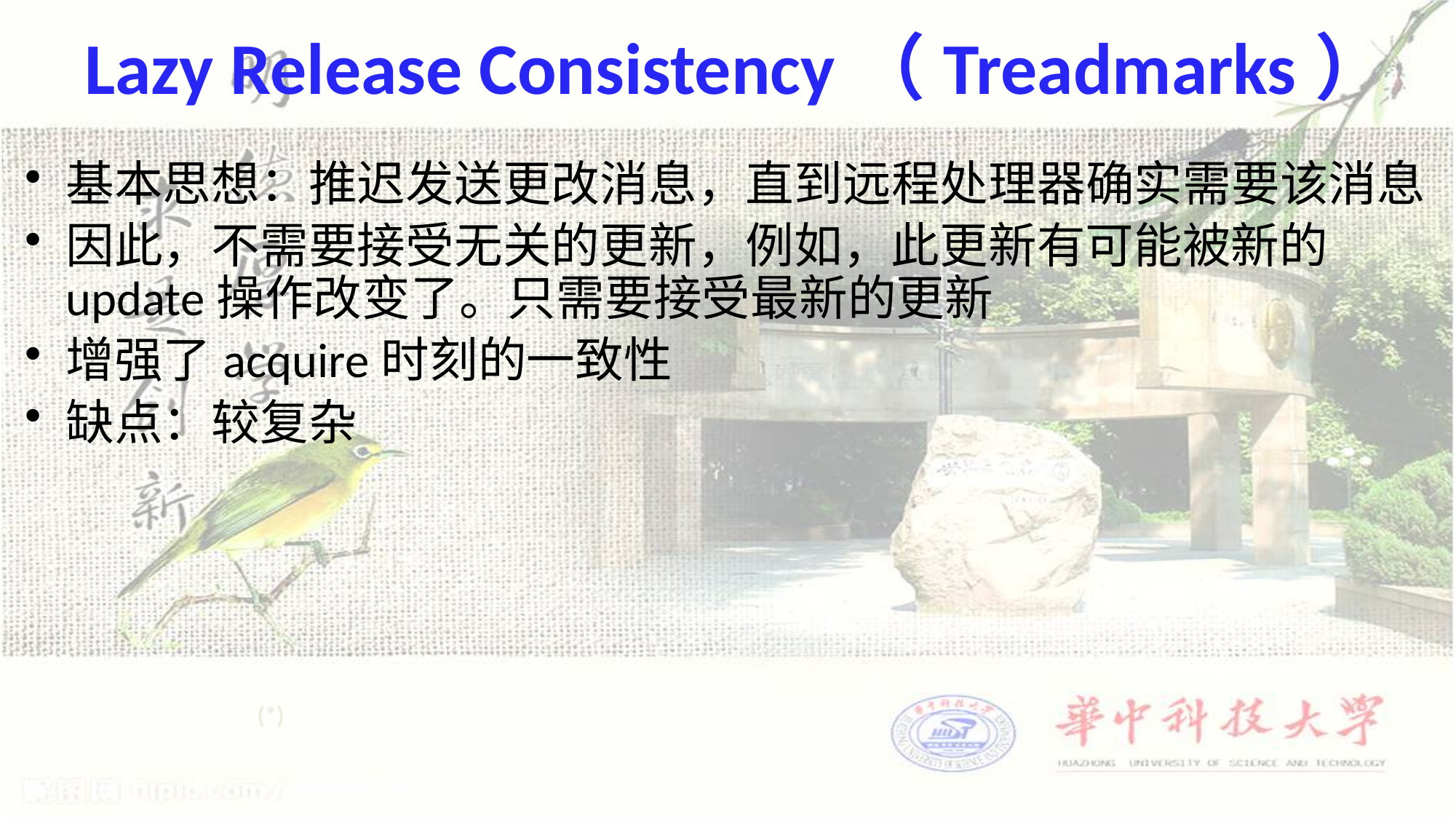

# Lazy Release Consistency（Treadmarks）
基本思想：推迟发送更改消息，直到远程处理器确实需要该消息
因此，不需要接受无关的更新，例如，此更新有可能被新的update操作改变了。只需要接受最新的更新
增强了acquire时刻的一致性
缺点：较复杂
(*)